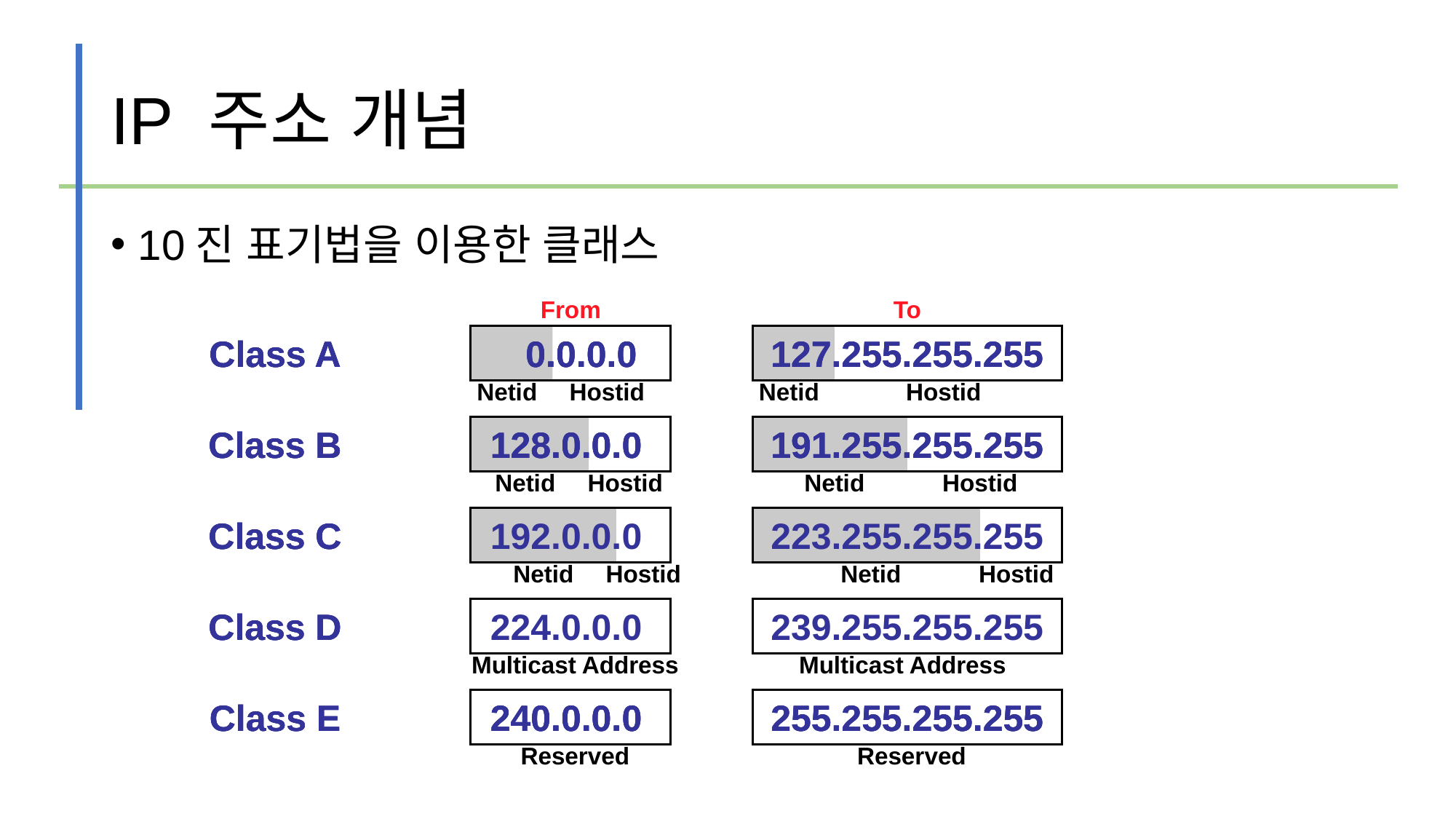

# IP 주소 개념
10진 표기법을 이용한 클래스
From
To
Class A
   0.0.0.0
127.255.255.255
Class A
   0.0.0.0
127.255.255.255
Class A
   0.0.0.0
127.255.255.255

Netid
Hostid
Netid
Hostid
Class B
128.0.0.0
191.255.255.255
Class B
128.0.0.0
191.255.255.255
Class B
128.0.0.0
191.255.255.255

Netid
Hostid
Netid
Hostid
Class C

Class C

Class C
192.0.0.0
223.255.255.255

Netid
Hostid
Netid
Hostid
Class D

Class D

Class D
224.0.0.0
239.255.255.255

Multicast Address
Multicast Address
Class E
240.0.0.0
255.255.255.255
Class E
240.0.0.0
255.255.255.255
Class E
240.0.0.0
255.255.255.255

Reserved
Reserved